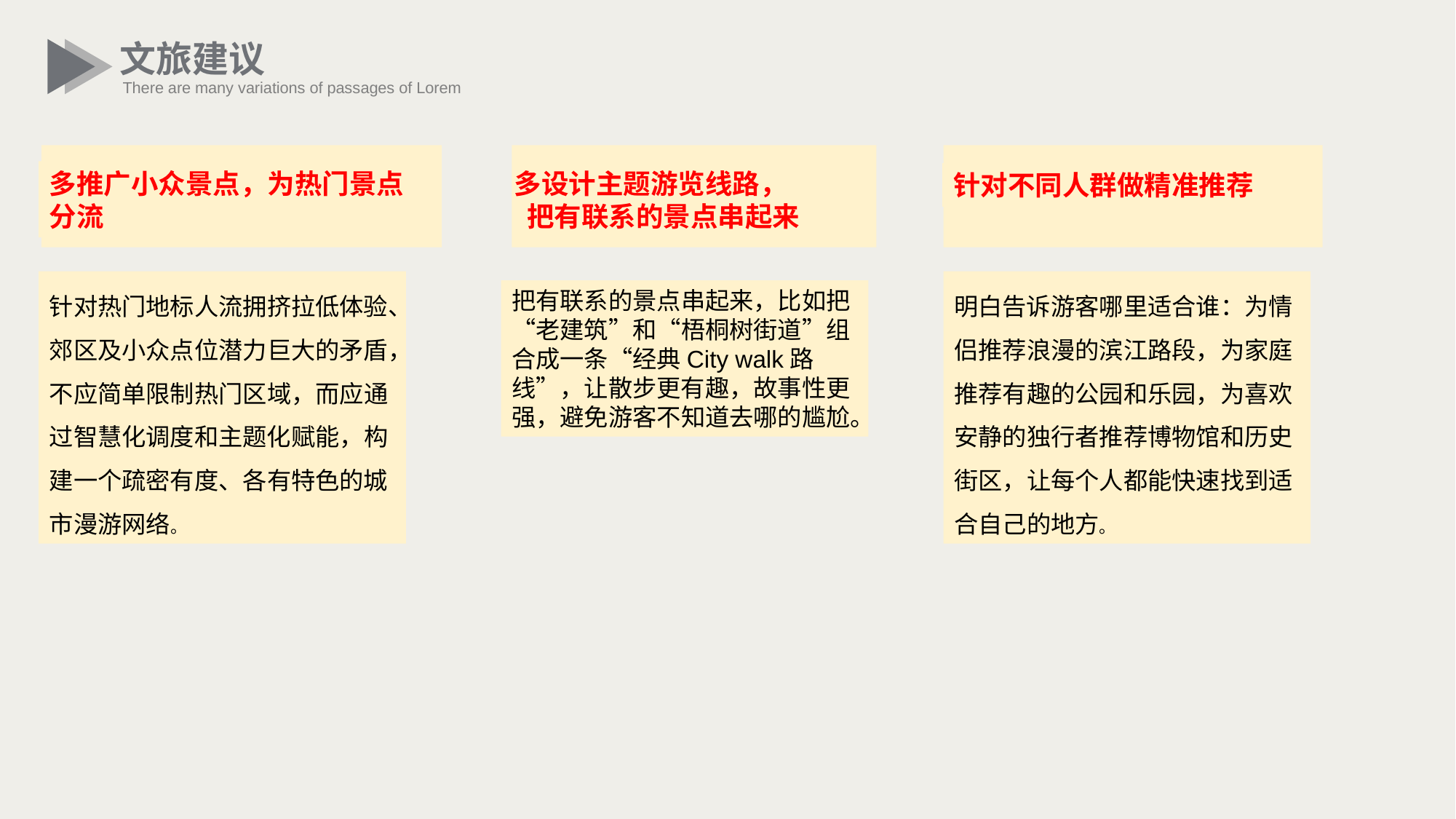

文旅建议

There are many variations of passages of Lorem

多推广小众景点，为热门景点分流
针对热门地标人流拥挤拉低体验、郊区及小众点位潜力巨大的矛盾，不应简单限制热门区域，而应通过智慧化调度和主题化赋能，构建一个疏密有度、各有特色的城市漫游网络。

多设计主题游览线路，
 把有联系的景点串起来
把有联系的景点串起来，比如把“老建筑”和“梧桐树街道”组合成一条“经典City walk路线”，让散步更有趣，故事性更强，避免游客不知道去哪的尴尬。

针对不同人群做精准推荐
明白告诉游客哪里适合谁：为情侣推荐浪漫的滨江路段，为家庭推荐有趣的公园和乐园，为喜欢安静的独行者推荐博物馆和历史街区，让每个人都能快速找到适合自己的地方。